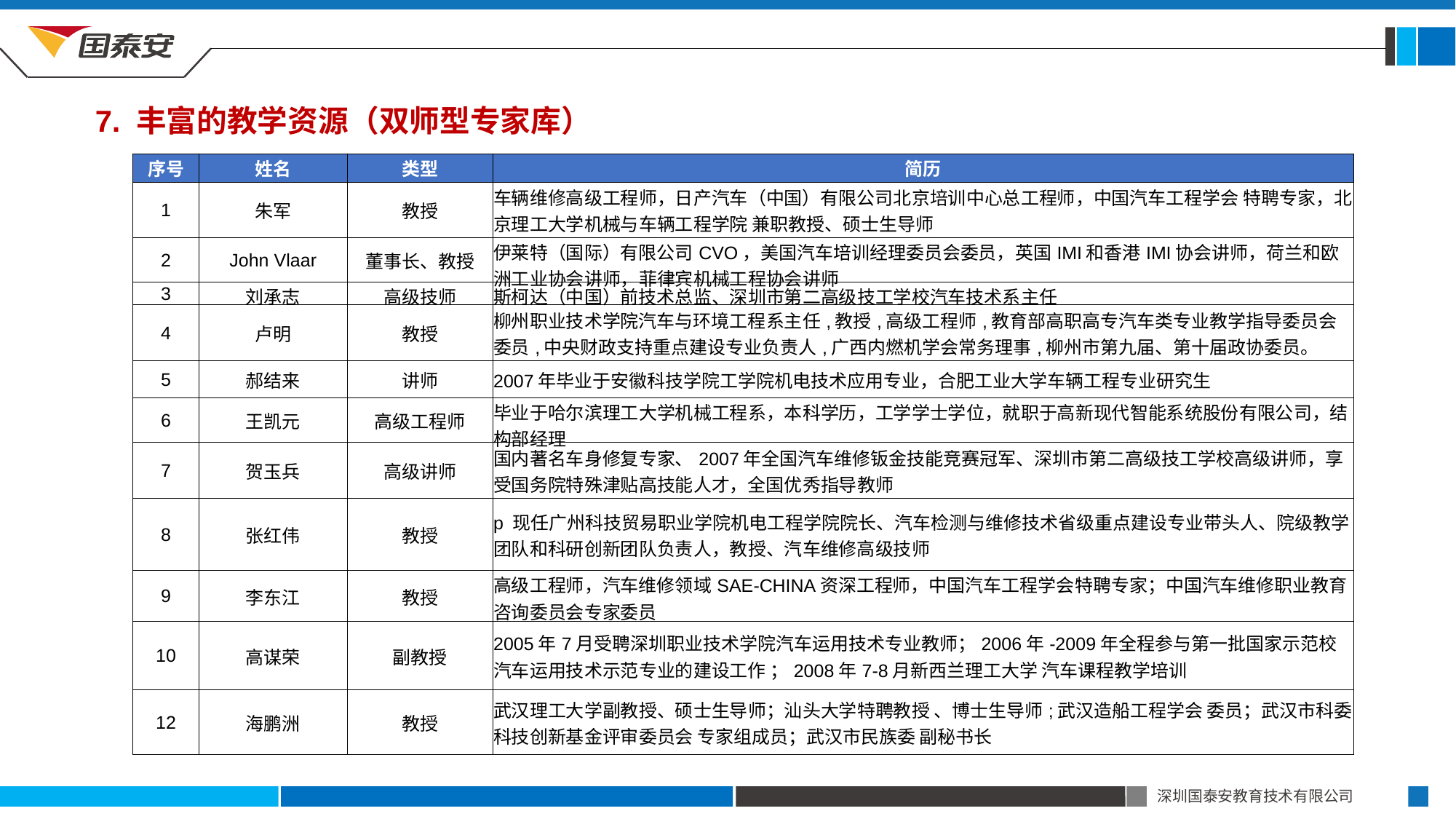

7. 丰富的教学资源（双师型专家库）
| 序号 | 姓名 | 类型 | 简历 |
| --- | --- | --- | --- |
| 1 | 朱军 | 教授 | 车辆维修高级工程师，日产汽车（中国）有限公司北京培训中心总工程师，中国汽车工程学会 特聘专家，北京理工大学机械与车辆工程学院 兼职教授、硕士生导师 |
| 2 | John Vlaar | 董事长、教授 | 伊莱特（国际）有限公司CVO，美国汽车培训经理委员会委员，英国IMI和香港IMI协会讲师，荷兰和欧洲工业协会讲师，菲律宾机械工程协会讲师 |
| 3 | 刘承志 | 高级技师 | 斯柯达（中国）前技术总监、深圳市第二高级技工学校汽车技术系主任 |
| 4 | 卢明 | 教授 | 柳州职业技术学院汽车与环境工程系主任,教授,高级工程师,教育部高职高专汽车类专业教学指导委员会委员,中央财政支持重点建设专业负责人,广西内燃机学会常务理事,柳州市第九届、第十届政协委员。 |
| 5 | 郝结来 | 讲师 | 2007年毕业于安徽科技学院工学院机电技术应用专业，合肥工业大学车辆工程专业研究生 |
| 6 | 王凯元 | 高级工程师 | 毕业于哈尔滨理工大学机械工程系，本科学历，工学学士学位，就职于高新现代智能系统股份有限公司，结构部经理 |
| 7 | 贺玉兵 | 高级讲师 | 国内著名车身修复专家、2007年全国汽车维修钣金技能竞赛冠军、深圳市第二高级技工学校高级讲师，享受国务院特殊津贴高技能人才，全国优秀指导教师 |
| 8 | 张红伟 | 教授 | p 现任广州科技贸易职业学院机电工程学院院长、汽车检测与维修技术省级重点建设专业带头人、院级教学团队和科研创新团队负责人，教授、汽车维修高级技师 |
| 9 | 李东江 | 教授 | 高级工程师，汽车维修领域SAE-CHINA资深工程师，中国汽车工程学会特聘专家；中国汽车维修职业教育咨询委员会专家委员 |
| 10 | 高谋荣 | 副教授 | 2005年7月受聘深圳职业技术学院汽车运用技术专业教师；2006年-2009年全程参与第一批国家示范校汽车运用技术示范专业的建设工作 ；2008年7-8月新西兰理工大学 汽车课程教学培训 |
| 12 | 海鹏洲 | 教授 | 武汉理工大学副教授、硕士生导师；汕头大学特聘教授 、博士生导师;武汉造船工程学会 委员；武汉市科委科技创新基金评审委员会 专家组成员；武汉市民族委 副秘书长 |